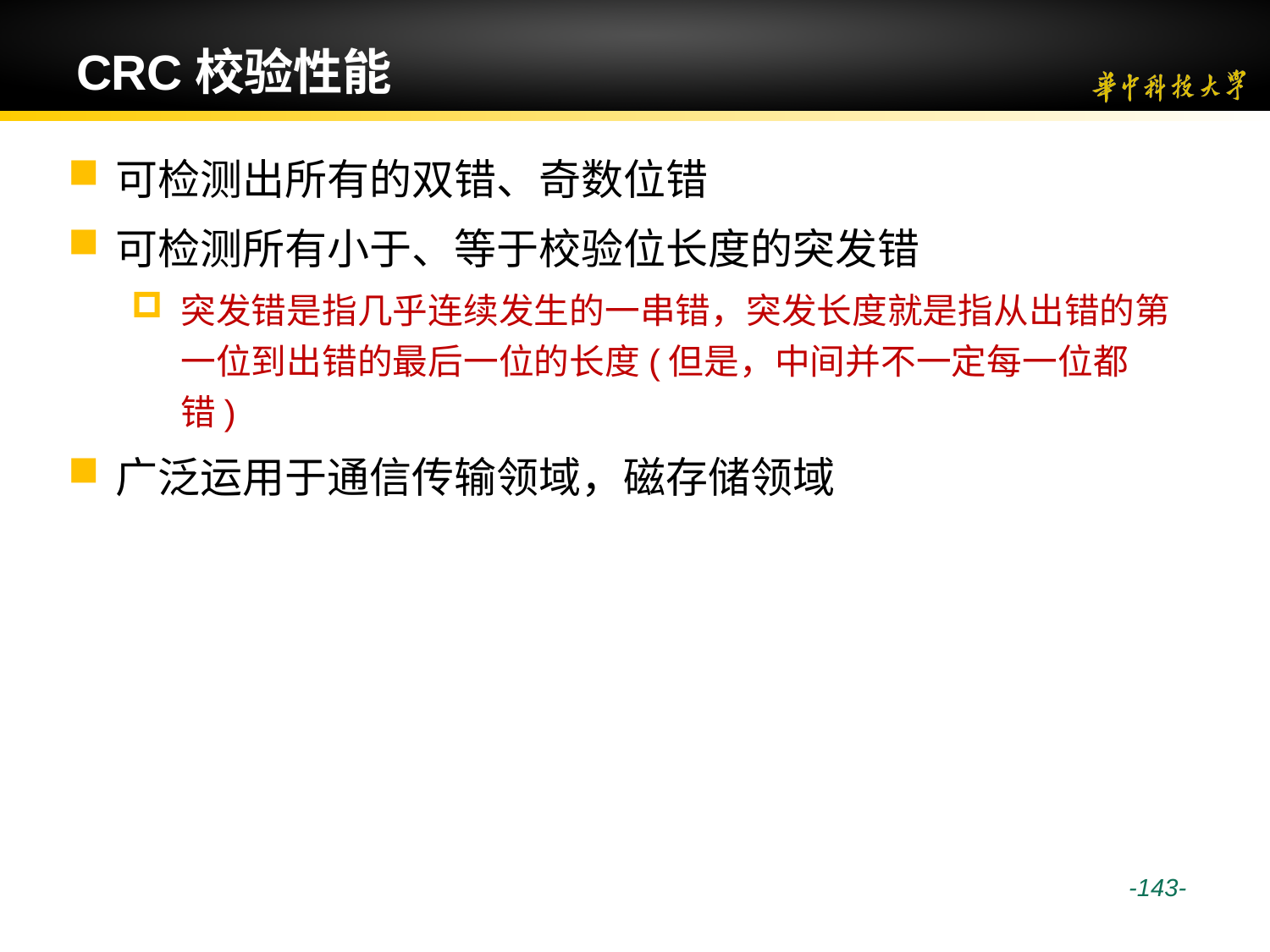

# CRC校验性能
可检测出所有的双错、奇数位错
可检测所有小于、等于校验位长度的突发错
突发错是指几乎连续发生的一串错，突发长度就是指从出错的第一位到出错的最后一位的长度(但是，中间并不一定每一位都错)
广泛运用于通信传输领域，磁存储领域

 -143-